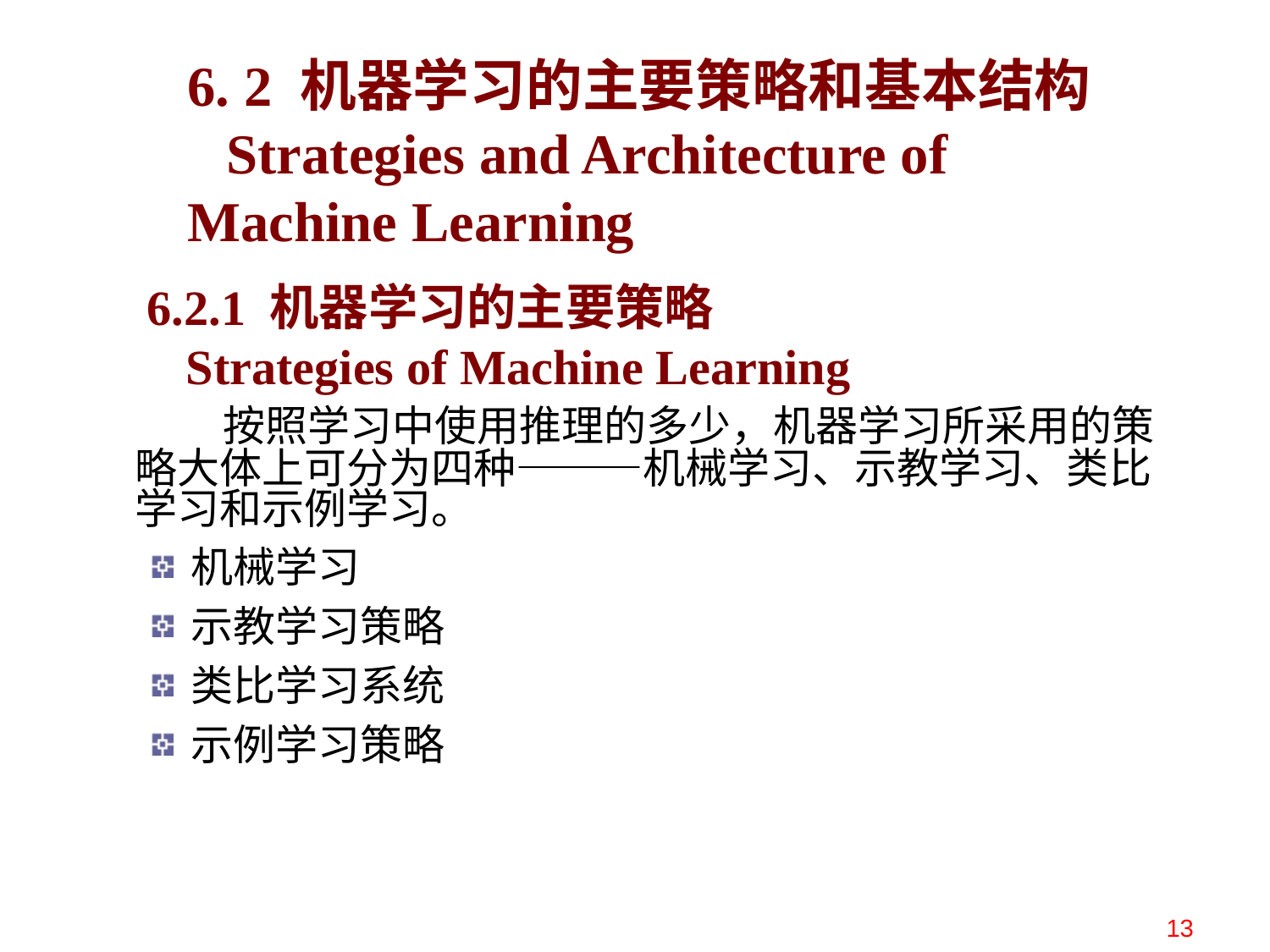

# 6. 2 机器学习的主要策略和基本结构 Strategies and Architecture of Machine Learning
    6.2.1 机器学习的主要策略
        Strategies of Machine Learning
           按照学习中使用推理的多少，机器学习所采用的策略大体上可分为四种———机械学习、示教学习、类比学习和示例学习。
机械学习
示教学习策略
类比学习系统
示例学习策略
13